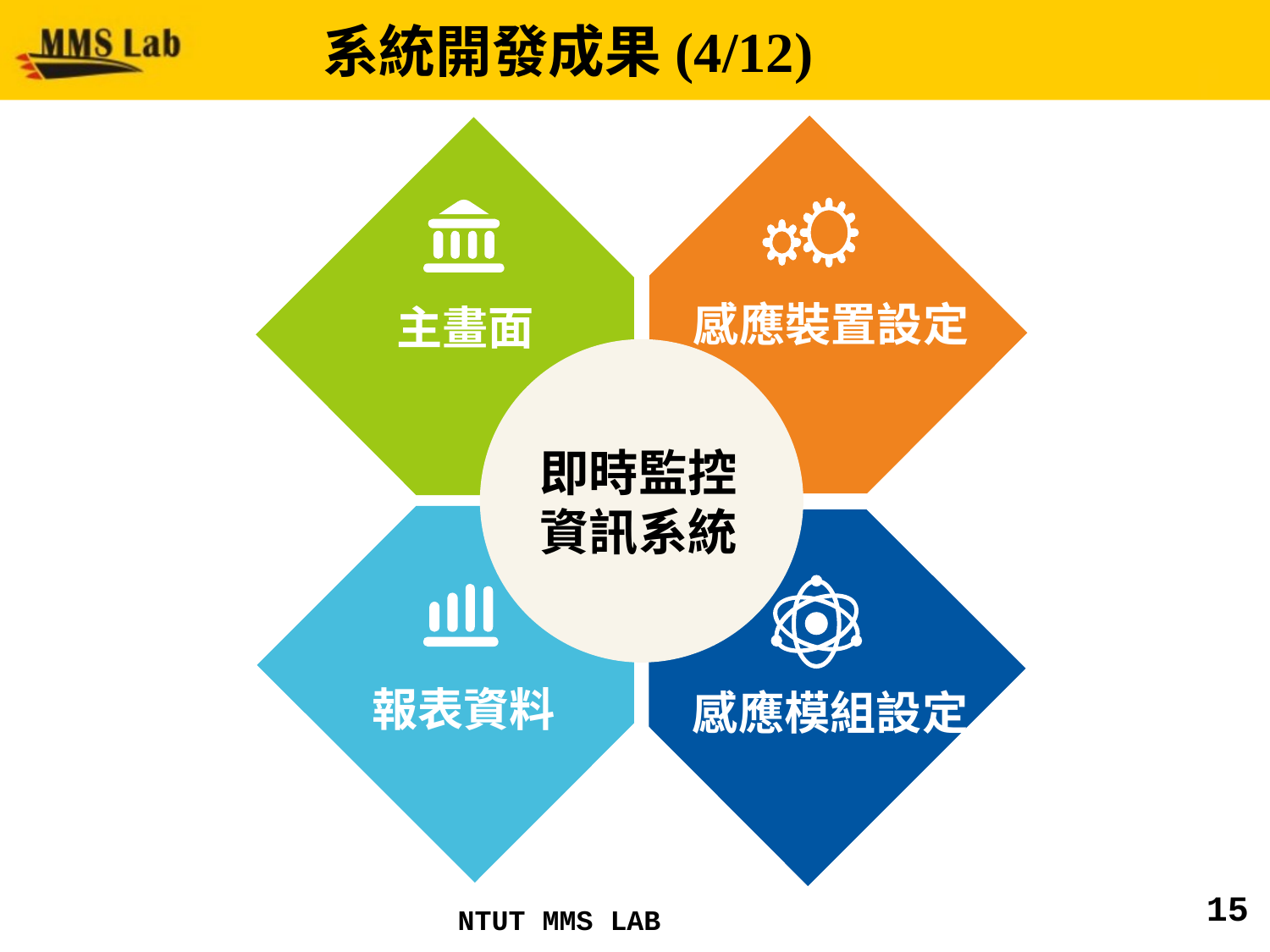

# 系統開發成果(4/12)

感應裝置設定
主畫面
即時監控資訊系統

報表資料
感應模組設定
15
NTUT MMS LAB